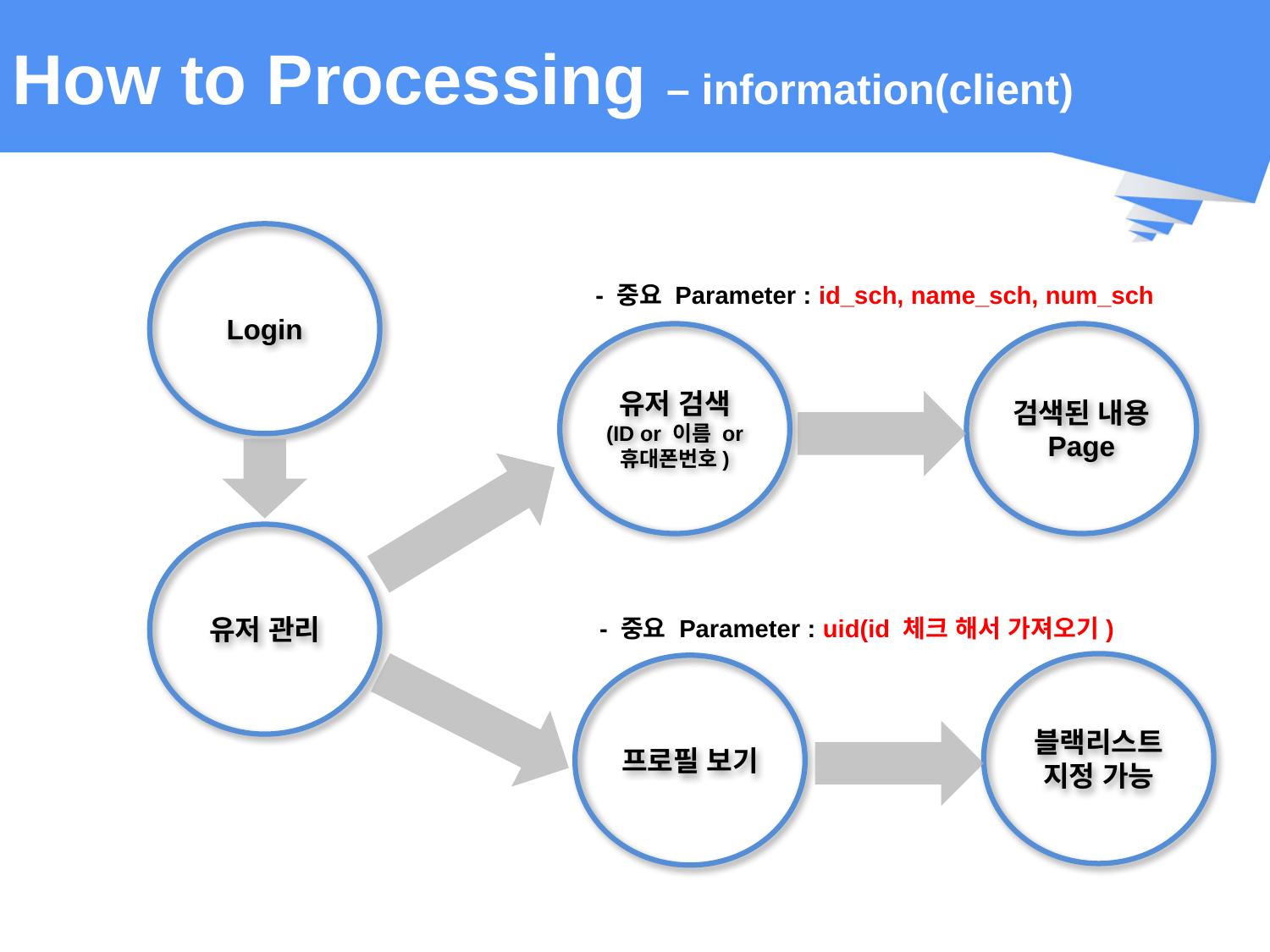

# How to Processing – information(client)
Login
- 중요 Parameter : id_sch, name_sch, num_sch
유저 검색
(ID or 이름 or 휴대폰번호)
검색된 내용 Page

유저 관리
- 중요 Parameter : uid(id 체크 해서 가져오기)
블랙리스트 지정 가능
프로필 보기